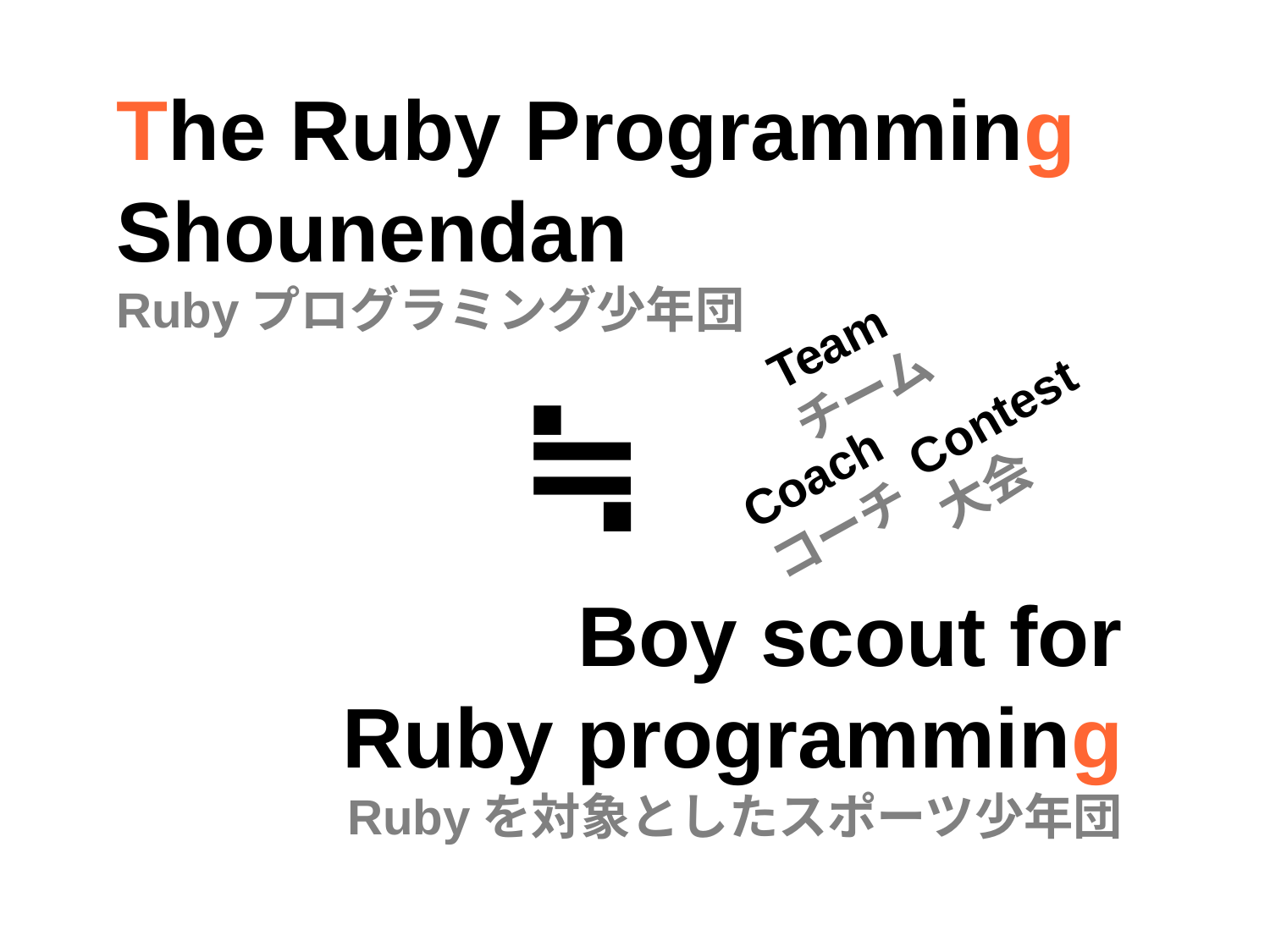

The Ruby Programming Shounendan
Rubyプログラミング少年団
Team
チーム
≒
Contest
大会
Coach
コーチ
Boy scout for
Ruby programming
Rubyを対象としたスポーツ少年団